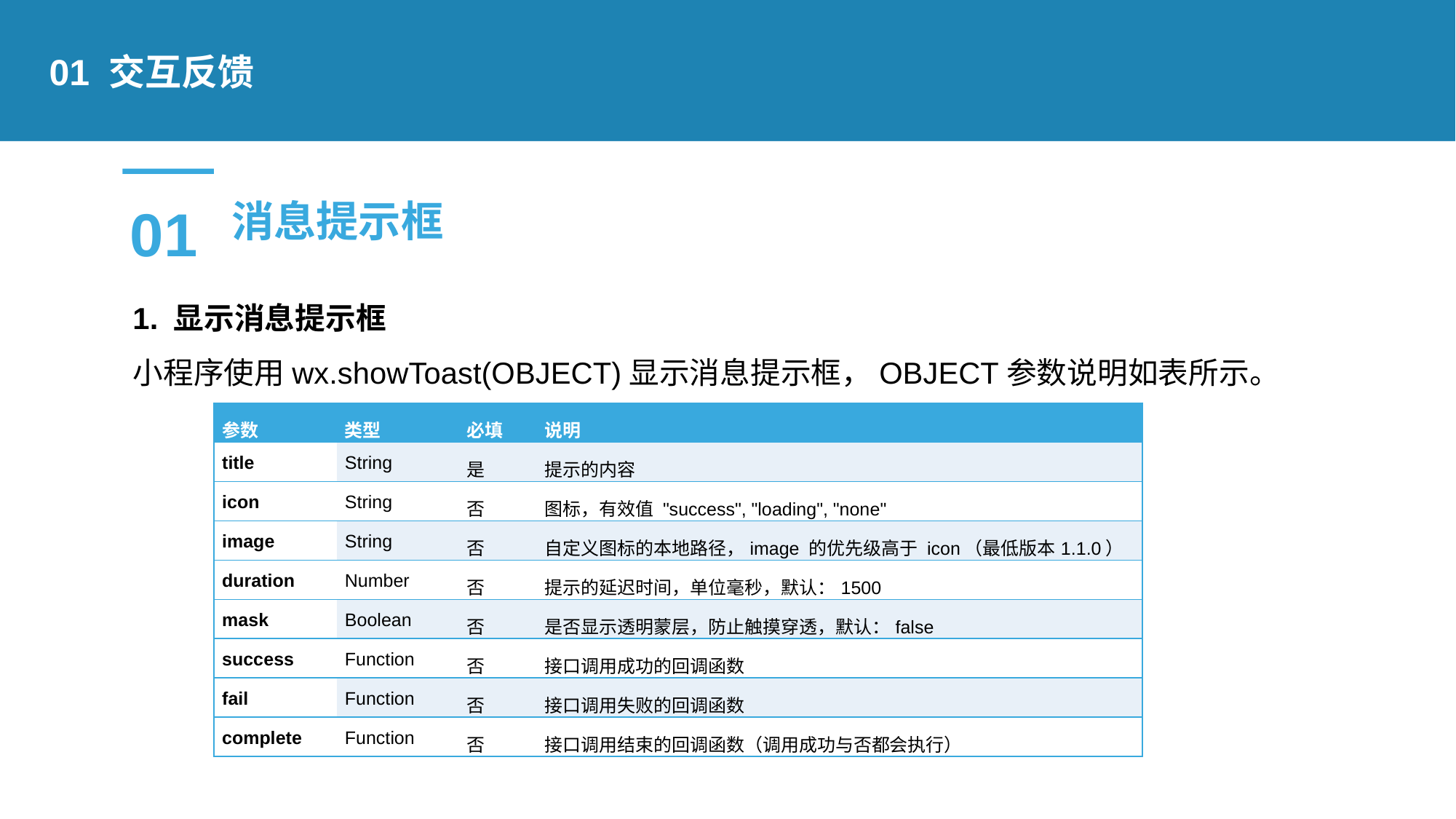

01 交互反馈
01

消息提示框
1. 显示消息提示框
小程序使用wx.showToast(OBJECT)显示消息提示框，OBJECT参数说明如表所示。
| 参数 | 类型 | 必填 | 说明 |
| --- | --- | --- | --- |
| title | String | 是 | 提示的内容 |
| icon | String | 否 | 图标，有效值 "success", "loading", "none" |
| image | String | 否 | 自定义图标的本地路径，image 的优先级高于 icon（最低版本1.1.0） |
| duration | Number | 否 | 提示的延迟时间，单位毫秒，默认：1500 |
| mask | Boolean | 否 | 是否显示透明蒙层，防止触摸穿透，默认：false |
| success | Function | 否 | 接口调用成功的回调函数 |
| fail | Function | 否 | 接口调用失败的回调函数 |
| complete | Function | 否 | 接口调用结束的回调函数（调用成功与否都会执行） |